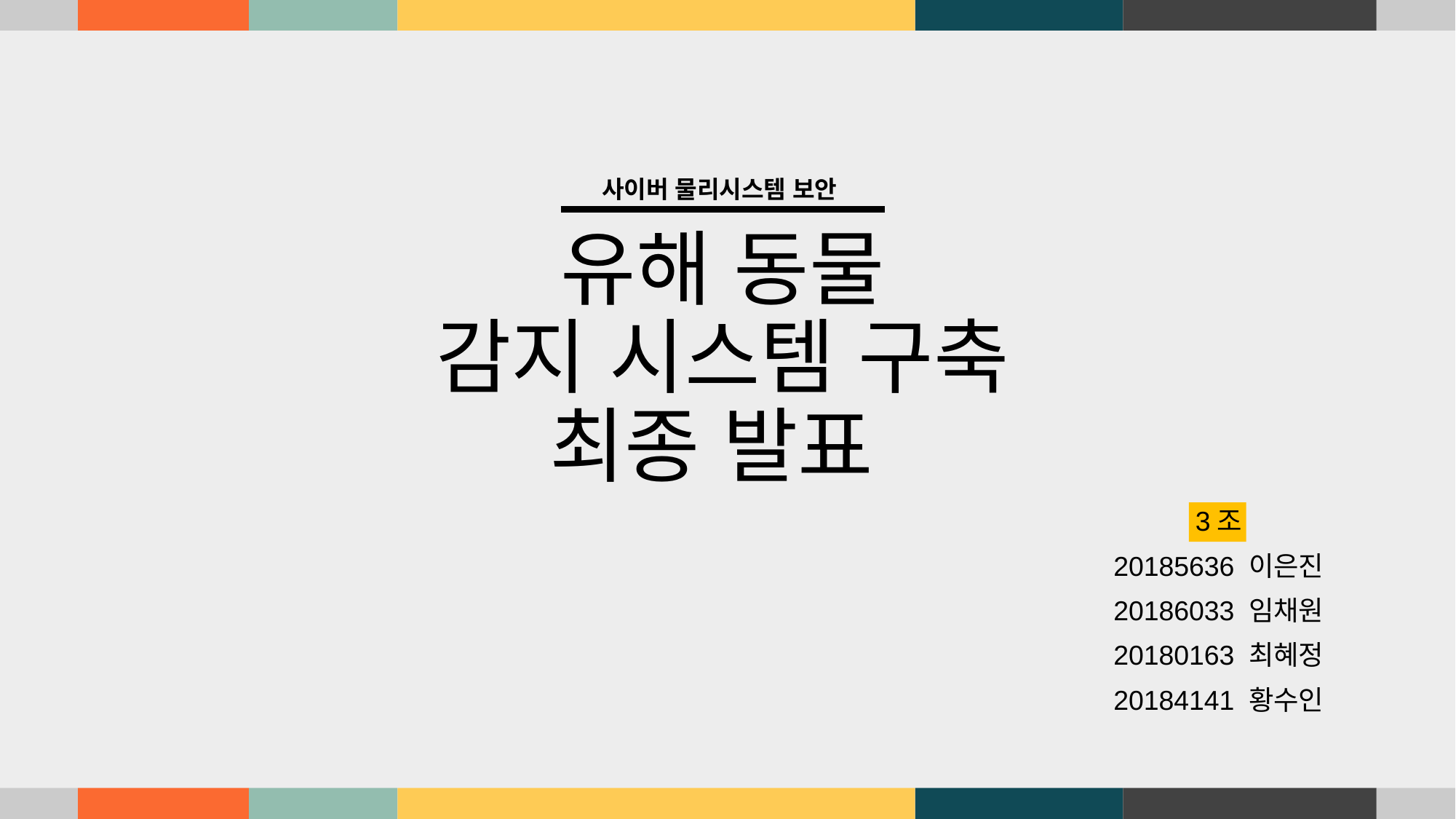

# 유해 동물 감지 시스템 구축 최종 발표
사이버 물리시스템 보안
3조
20185636 이은진
20186033 임채원
20180163 최혜정
20184141 황수인